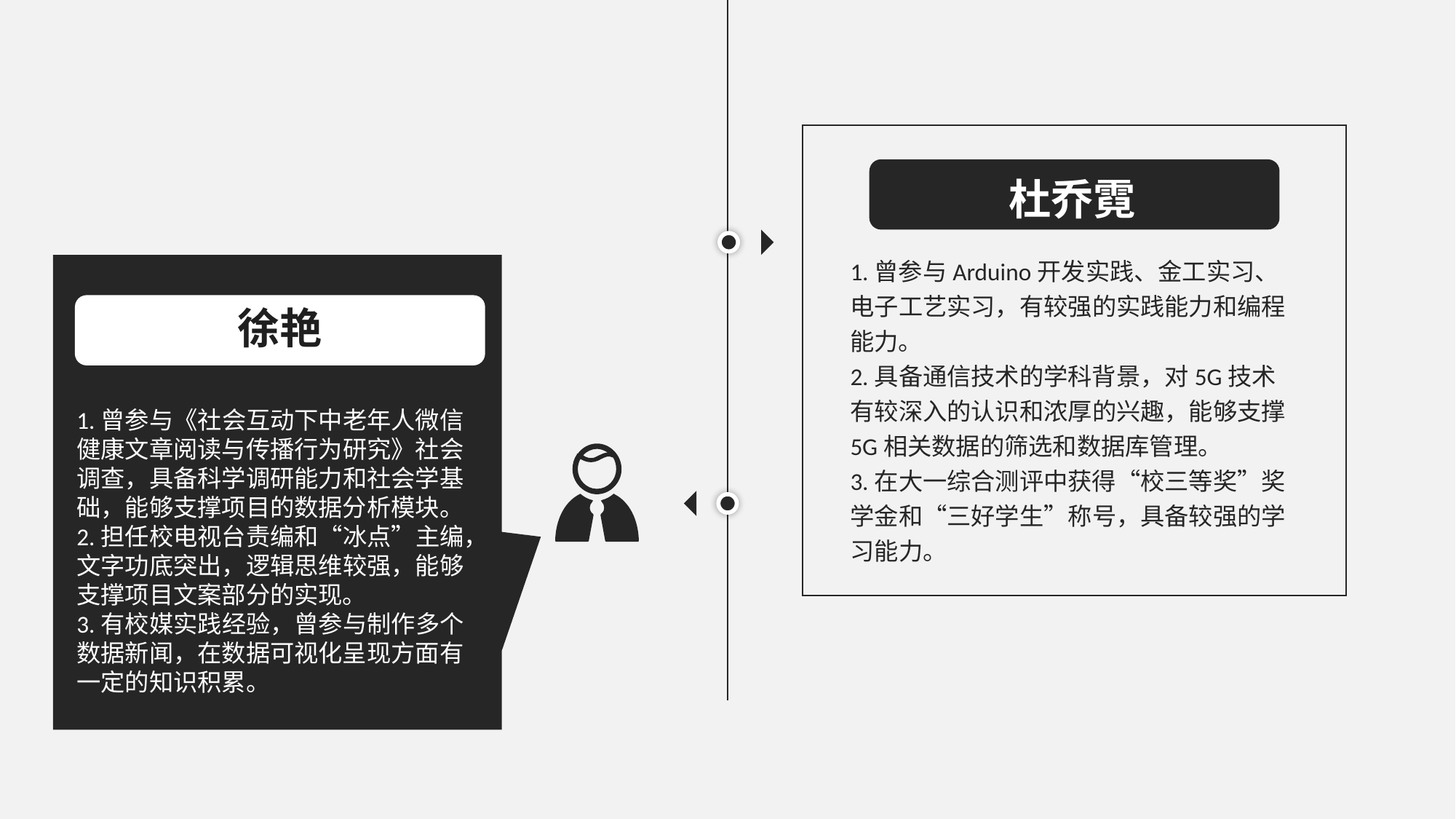

杜乔霓

1.曾参与Arduino开发实践、金工实习、电子工艺实习，有较强的实践能力和编程能力。
2.具备通信技术的学科背景，对5G技术有较深入的认识和浓厚的兴趣，能够支撑5G相关数据的筛选和数据库管理。
3.在大一综合测评中获得“校三等奖”奖学金和“三好学生”称号，具备较强的学习能力。

徐艳
1.曾参与《社会互动下中老年人微信健康文章阅读与传播行为研究》社会调查，具备科学调研能力和社会学基础，能够支撑项目的数据分析模块。
2.担任校电视台责编和“冰点”主编，文字功底突出，逻辑思维较强，能够支撑项目文案部分的实现。
3.有校媒实践经验，曾参与制作多个数据新闻，在数据可视化呈现方面有一定的知识积累。